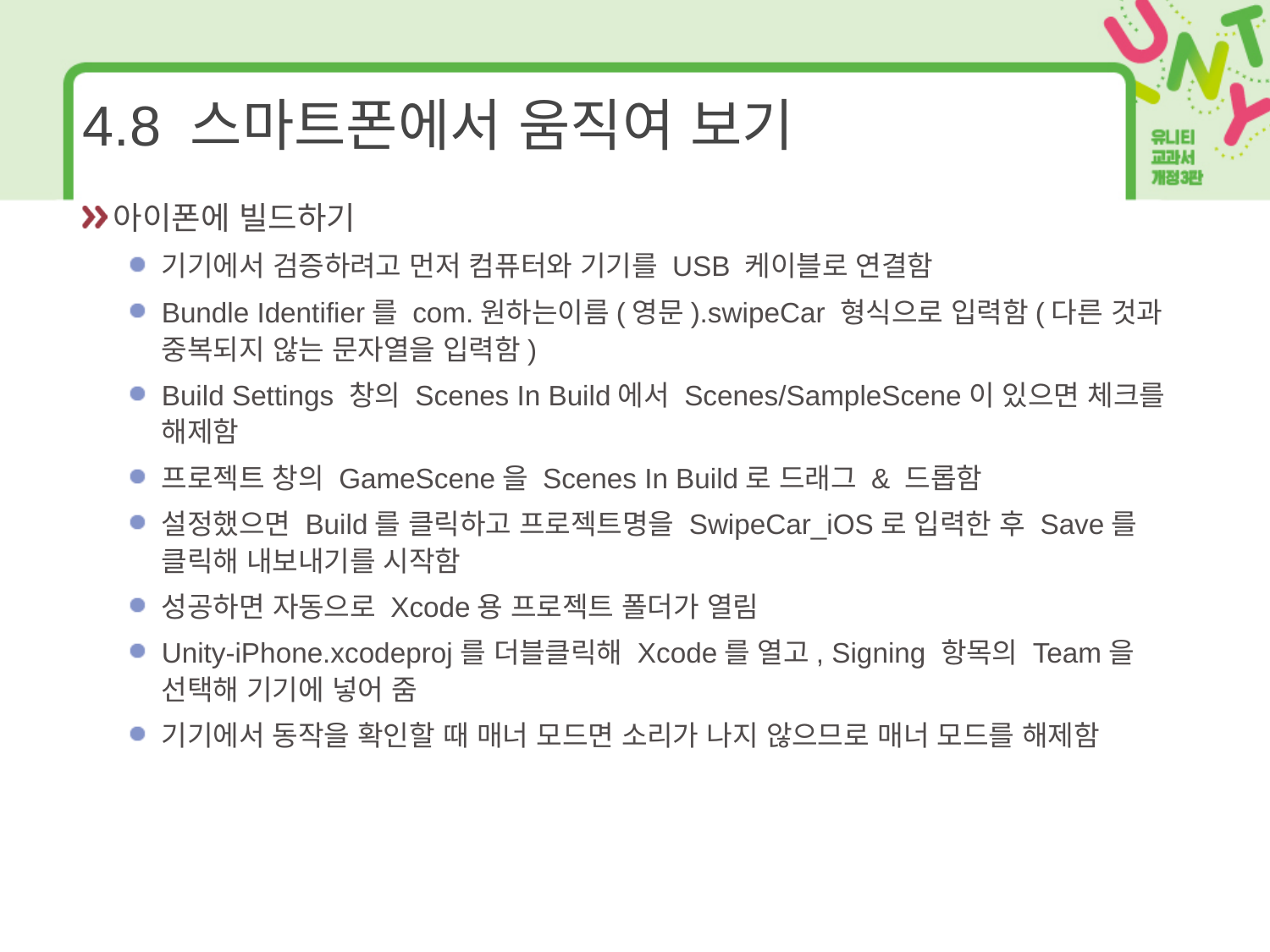

# 4.8 스마트폰에서 움직여 보기
아이폰에 빌드하기
기기에서 검증하려고 먼저 컴퓨터와 기기를 USB 케이블로 연결함
Bundle Identifier를 com.원하는이름(영문).swipeCar 형식으로 입력함(다른 것과 중복되지 않는 문자열을 입력함)
Build Settings 창의 Scenes In Build에서 Scenes/SampleScene이 있으면 체크를 해제함
프로젝트 창의 GameScene을 Scenes In Build로 드래그 & 드롭함
설정했으면 Build를 클릭하고 프로젝트명을 SwipeCar_iOS로 입력한 후 Save를 클릭해 내보내기를 시작함
성공하면 자동으로 Xcode용 프로젝트 폴더가 열림
Unity-iPhone.xcodeproj를 더블클릭해 Xcode를 열고, Signing 항목의 Team을 선택해 기기에 넣어 줌
기기에서 동작을 확인할 때 매너 모드면 소리가 나지 않으므로 매너 모드를 해제함